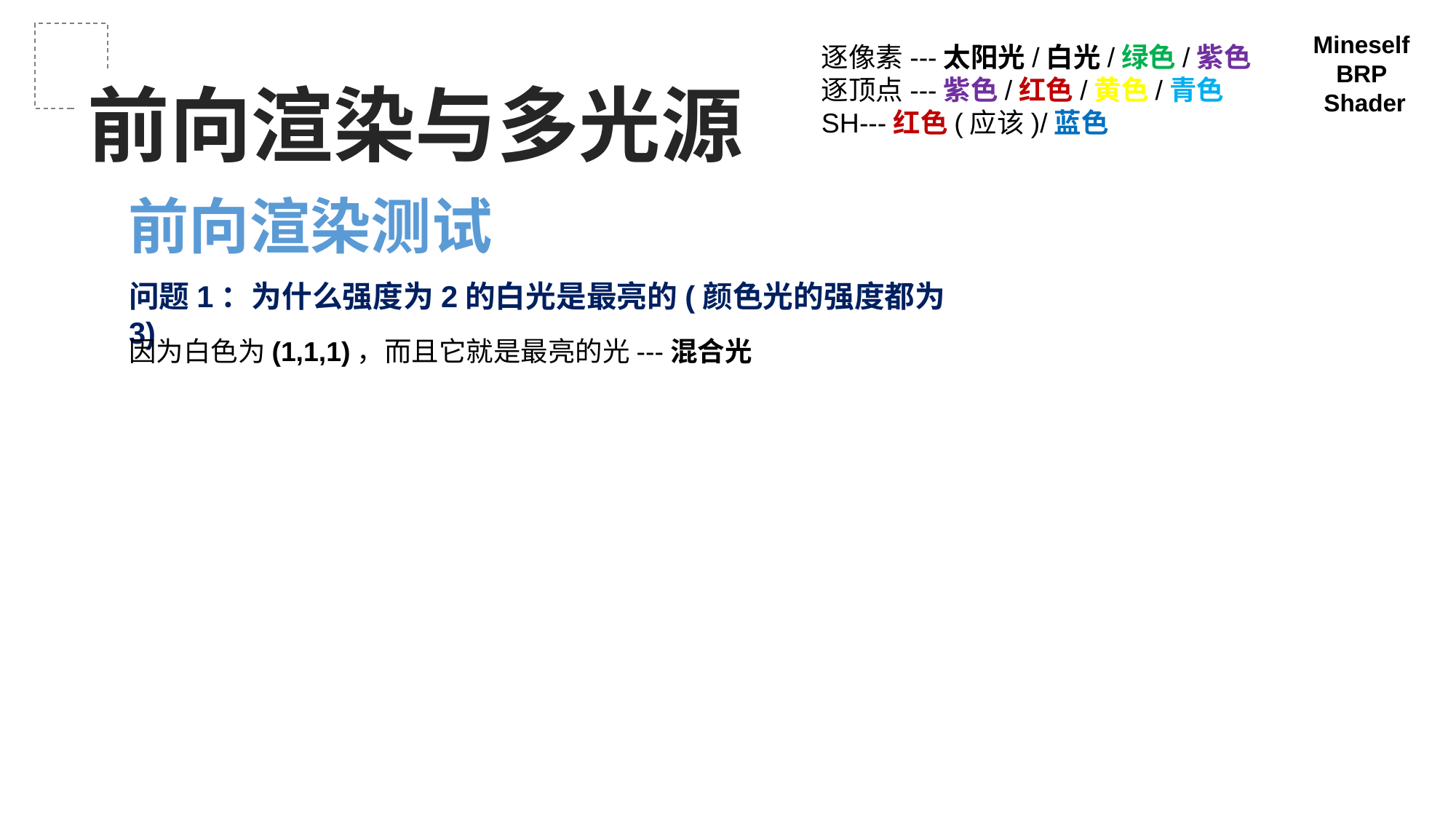

Mineself
BRP
Shader
逐像素---太阳光/白光/绿色/紫色
逐顶点---紫色/红色/黄色/青色
SH---红色(应该)/蓝色

前向渲染与多光源
前向渲染测试
问题1：为什么强度为2的白光是最亮的(颜色光的强度都为3)
因为白色为(1,1,1)，而且它就是最亮的光---混合光